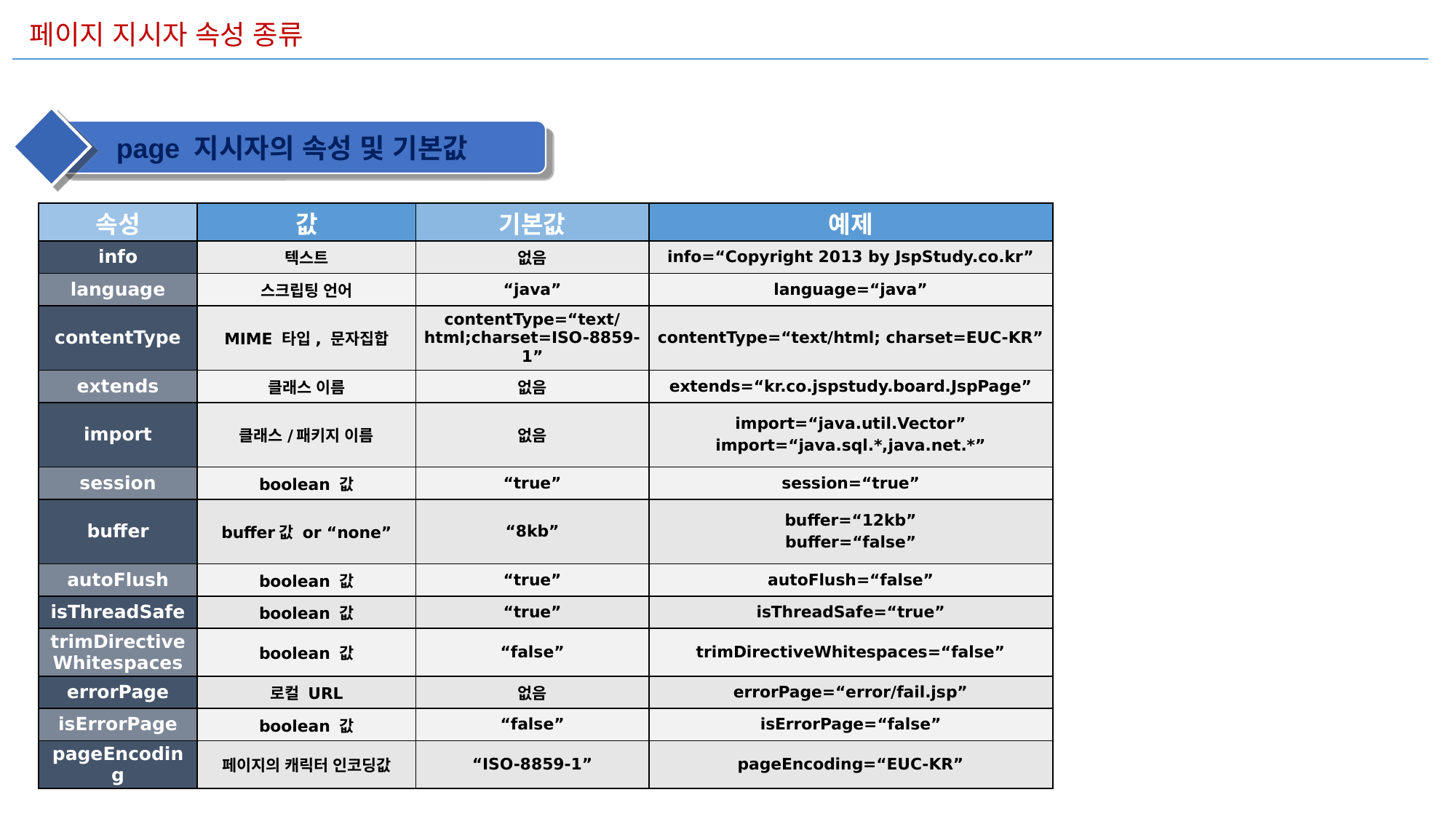

페이지 지시자 속성 종류

page 지시자의 속성 및 기본값
| 속성 | 값 | 기본값 | 예제 |
| --- | --- | --- | --- |
| info | 텍스트 | 없음 | info=“Copyright 2013 by JspStudy.co.kr” |
| language | 스크립팅 언어 | “java” | language=“java” |
| contentType | MIME 타입, 문자집합 | contentType=“text/html;charset=ISO-8859-1” | contentType=“text/html; charset=EUC-KR” |
| extends | 클래스 이름 | 없음 | extends=“kr.co.jspstudy.board.JspPage” |
| import | 클래스/패키지 이름 | 없음 | import=“java.util.Vector” import=“java.sql.\*,java.net.\*” |
| session | boolean 값 | “true” | session=“true” |
| buffer | buffer값 or “none” | “8kb” | buffer=“12kb” buffer=“false” |
| autoFlush | boolean 값 | “true” | autoFlush=“false” |
| isThreadSafe | boolean 값 | “true” | isThreadSafe=“true” |
| trimDirective Whitespaces | boolean 값 | “false” | trimDirectiveWhitespaces=“false” |
| errorPage | 로컬 URL | 없음 | errorPage=“error/fail.jsp” |
| isErrorPage | boolean 값 | “false” | isErrorPage=“false” |
| pageEncoding | 페이지의 캐릭터 인코딩값 | “ISO-8859-1” | pageEncoding=“EUC-KR” |